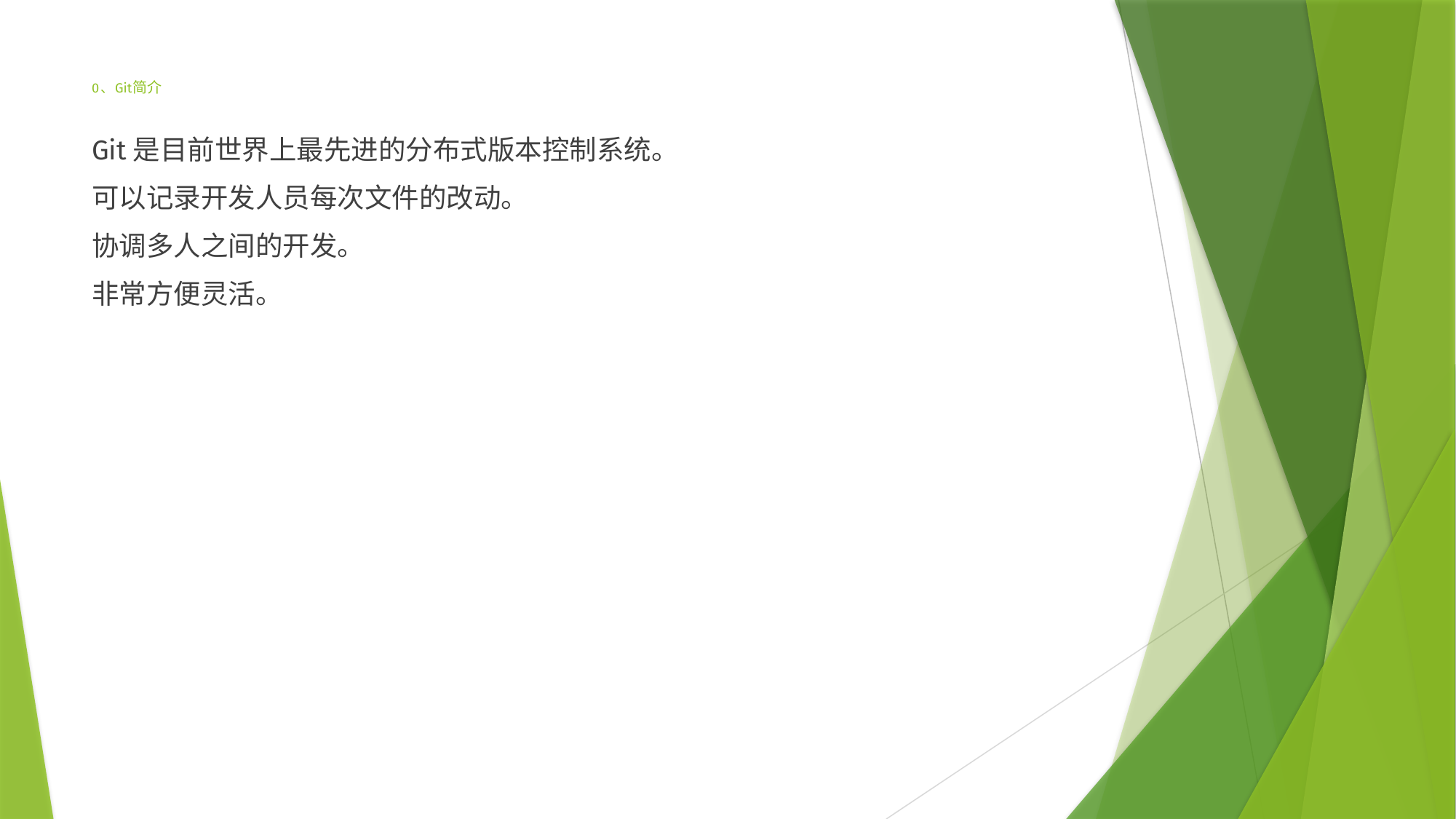

# 0、Git简介
Git是目前世界上最先进的分布式版本控制系统。
可以记录开发人员每次文件的改动。
协调多人之间的开发。
非常方便灵活。